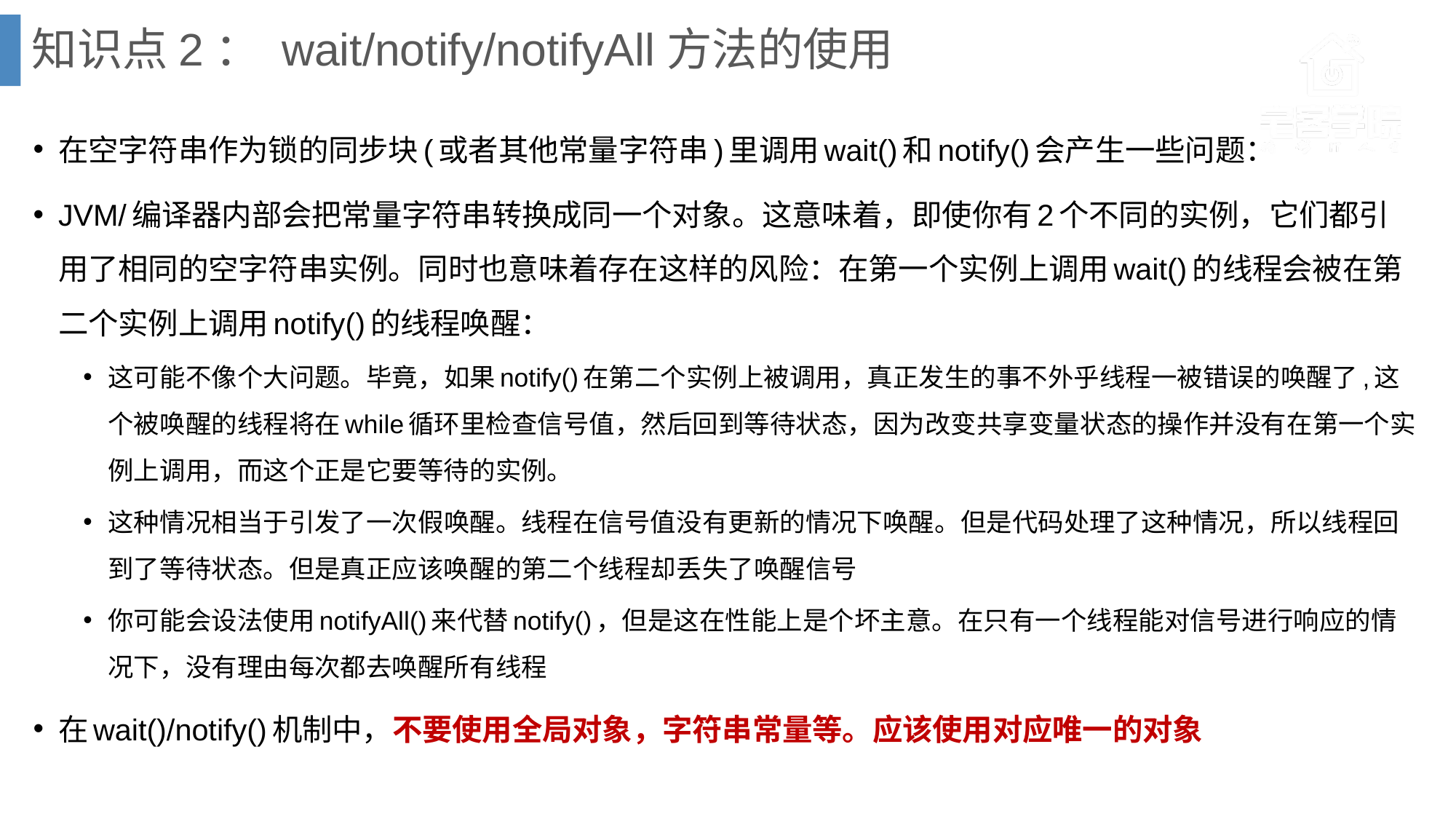

# 知识点2： wait/notify/notifyAll方法的使用
在空字符串作为锁的同步块(或者其他常量字符串)里调用wait()和notify()会产生一些问题：
JVM/编译器内部会把常量字符串转换成同一个对象。这意味着，即使你有2个不同的实例，它们都引用了相同的空字符串实例。同时也意味着存在这样的风险：在第一个实例上调用wait()的线程会被在第二个实例上调用notify()的线程唤醒：
这可能不像个大问题。毕竟，如果notify()在第二个实例上被调用，真正发生的事不外乎线程一被错误的唤醒了,这个被唤醒的线程将在while循环里检查信号值，然后回到等待状态，因为改变共享变量状态的操作并没有在第一个实例上调用，而这个正是它要等待的实例。
这种情况相当于引发了一次假唤醒。线程在信号值没有更新的情况下唤醒。但是代码处理了这种情况，所以线程回到了等待状态。但是真正应该唤醒的第二个线程却丢失了唤醒信号
你可能会设法使用notifyAll()来代替notify()，但是这在性能上是个坏主意。在只有一个线程能对信号进行响应的情况下，没有理由每次都去唤醒所有线程
在wait()/notify()机制中，不要使用全局对象，字符串常量等。应该使用对应唯一的对象